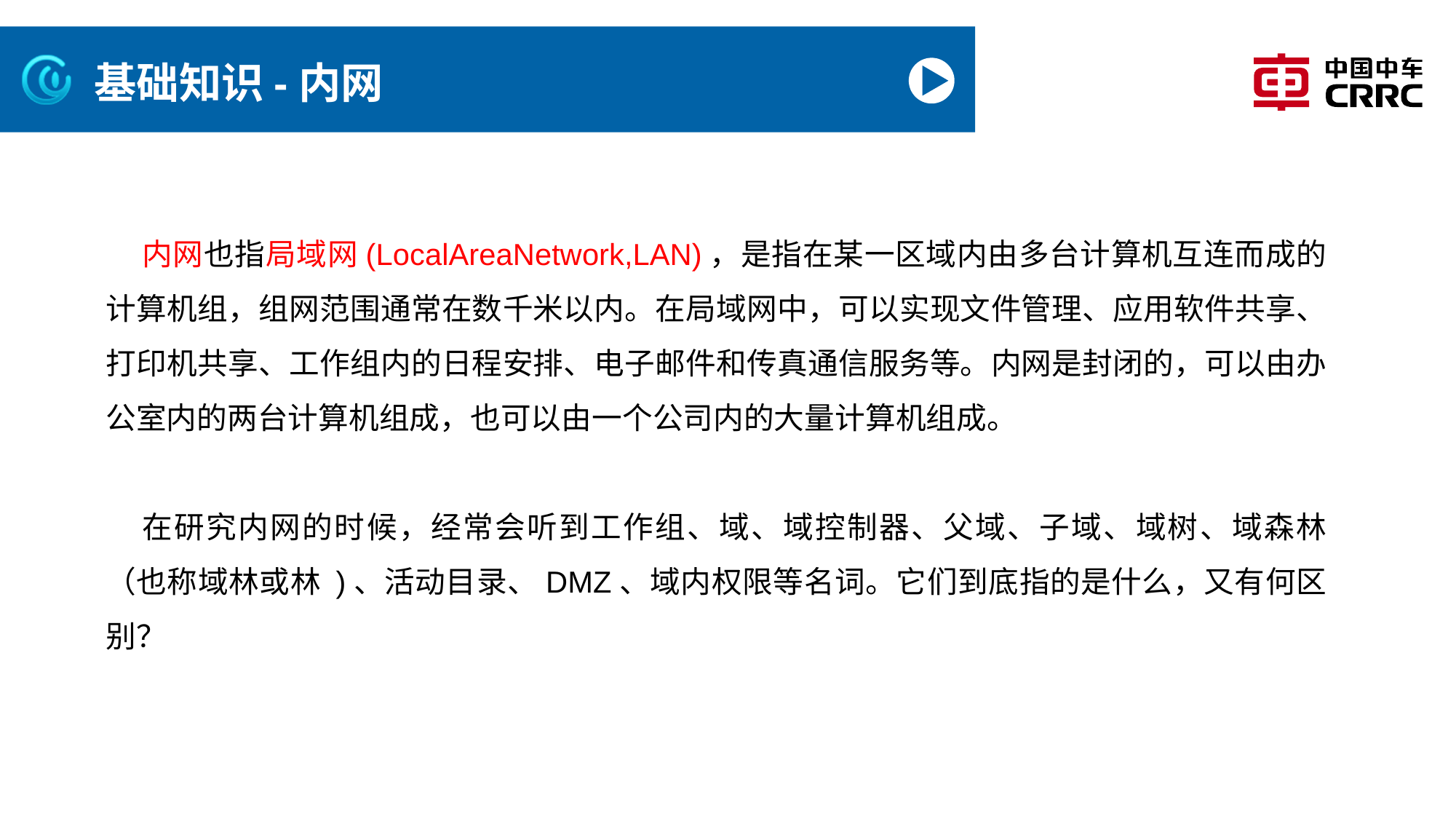

# 基础知识-内网
内网也指局域网(LocalAreaNetwork,LAN)，是指在某一区域内由多台计算机互连而成的计算机组，组网范围通常在数千米以内。在局域网中，可以实现文件管理、应用软件共享、打印机共享、工作组内的日程安排、电子邮件和传真通信服务等。内网是封闭的，可以由办公室内的两台计算机组成，也可以由一个公司内的大量计算机组成。

在研究内网的时候，经常会听到工作组、域、域控制器、父域、子域、域树、域森林（也称域林或林 )、活动目录、DMZ、域内权限等名词。它们到底指的是什么，又有何区别？

3